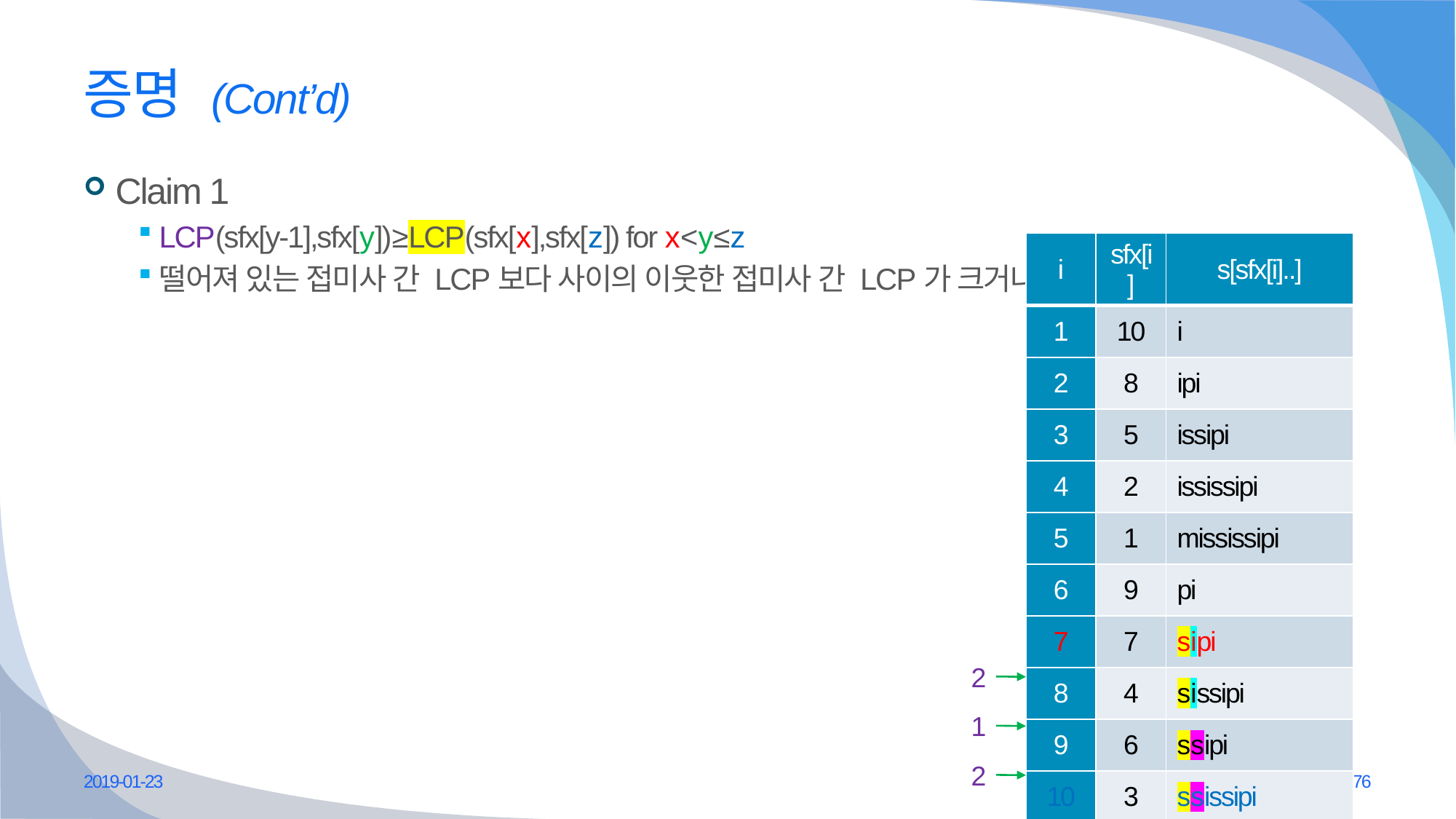

# 증명 (Cont’d)
Claim 1
LCP(sfx[y-1],sfx[y])≥LCP(sfx[x],sfx[z]) for x<y≤z
떨어져 있는 접미사 간 LCP보다 사이의 이웃한 접미사 간 LCP가 크거나 같다.
| i | sfx[i] | s[sfx[i]..] |
| --- | --- | --- |
| 1 | 10 | i |
| 2 | 8 | ipi |
| 3 | 5 | issipi |
| 4 | 2 | ississipi |
| 5 | 1 | mississipi |
| 6 | 9 | pi |
| 7 | 7 | sipi |
| 8 | 4 | sissipi |
| 9 | 6 | ssipi |
| 10 | 3 | ssissipi |
2
1
2
2019-01-23
76